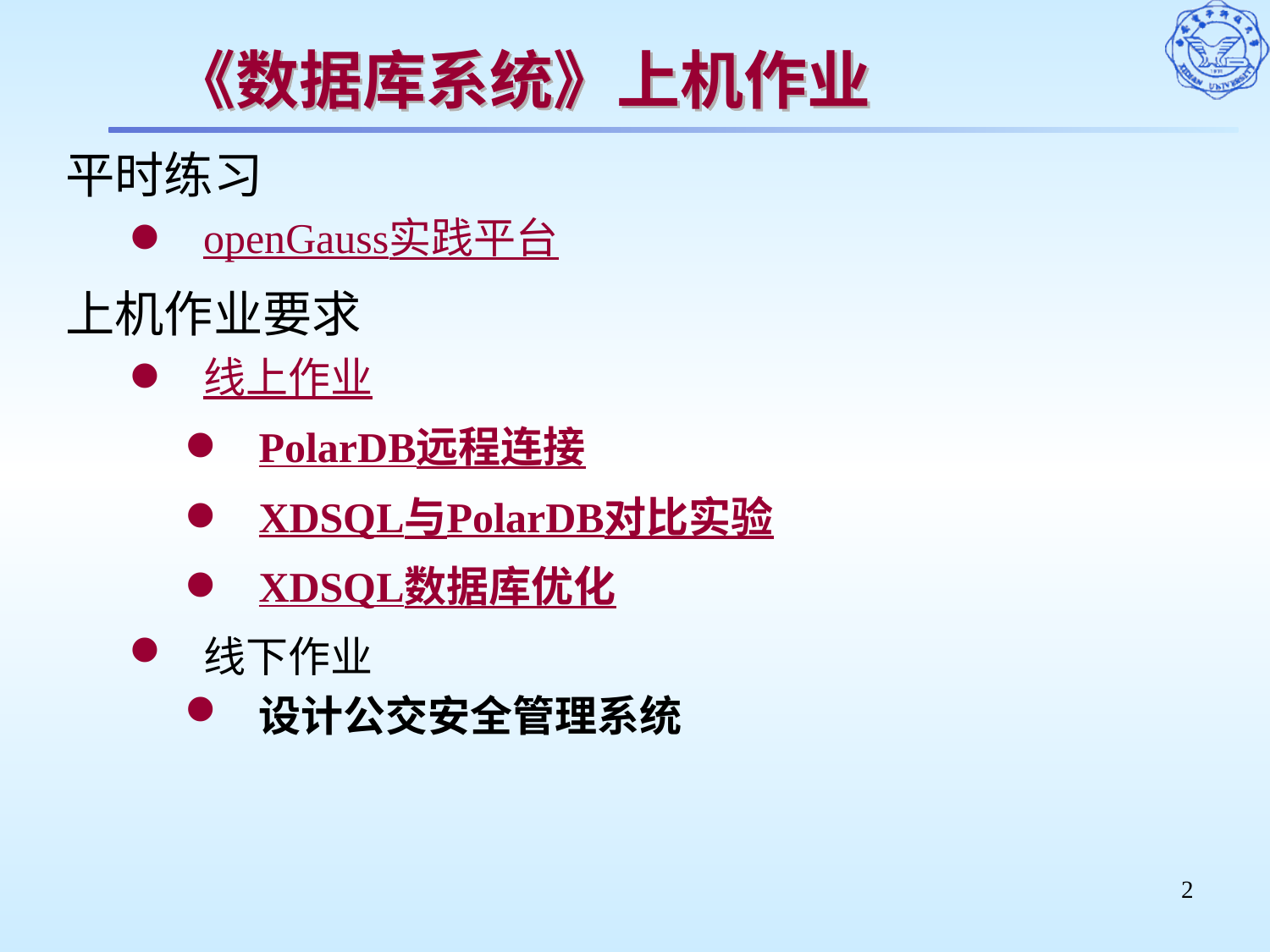

# 《数据库系统》上机作业
平时练习
openGauss实践平台
上机作业要求
线上作业
PolarDB远程连接
XDSQL与PolarDB对比实验
XDSQL数据库优化
线下作业
设计公交安全管理系统
2